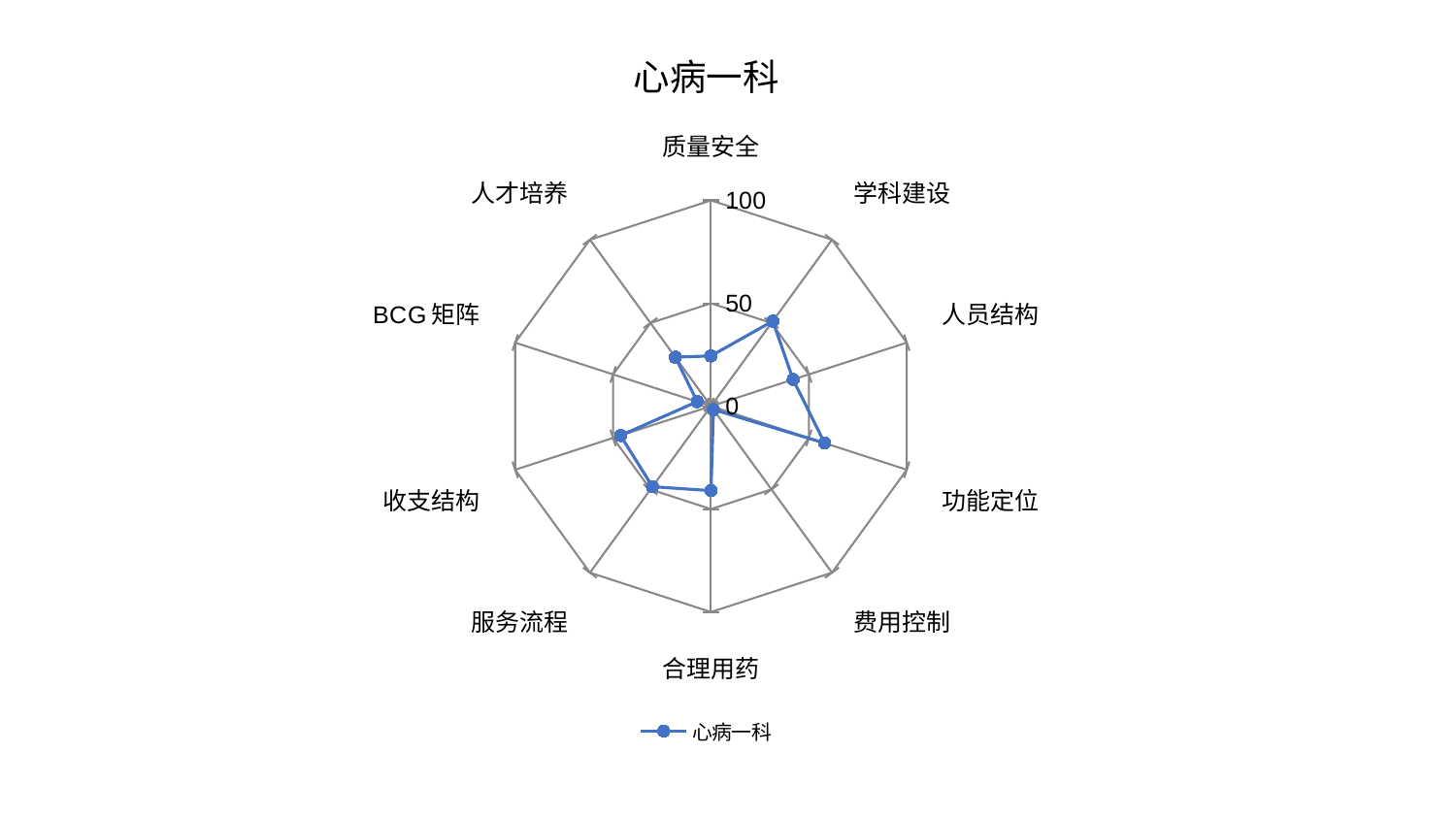

### Chart: 心病一科

| Category | 心病一科 |
|---|---|
| 质量安全 | 24.426547288518755 |
| 学科建设 | 51.12435107198831 |
| 人员结构 | 41.96315718618415 |
| 功能定位 | 58.04085119832674 |
| 费用控制 | 2.055539993906754 |
| 合理用药 | 41.036652177710096 |
| 服务流程 | 48.351423083697654 |
| 收支结构 | 46.19640531632129 |
| BCG矩阵 | 7.039375029833505 |
| 人才培养 | 29.474373855395537 |
146